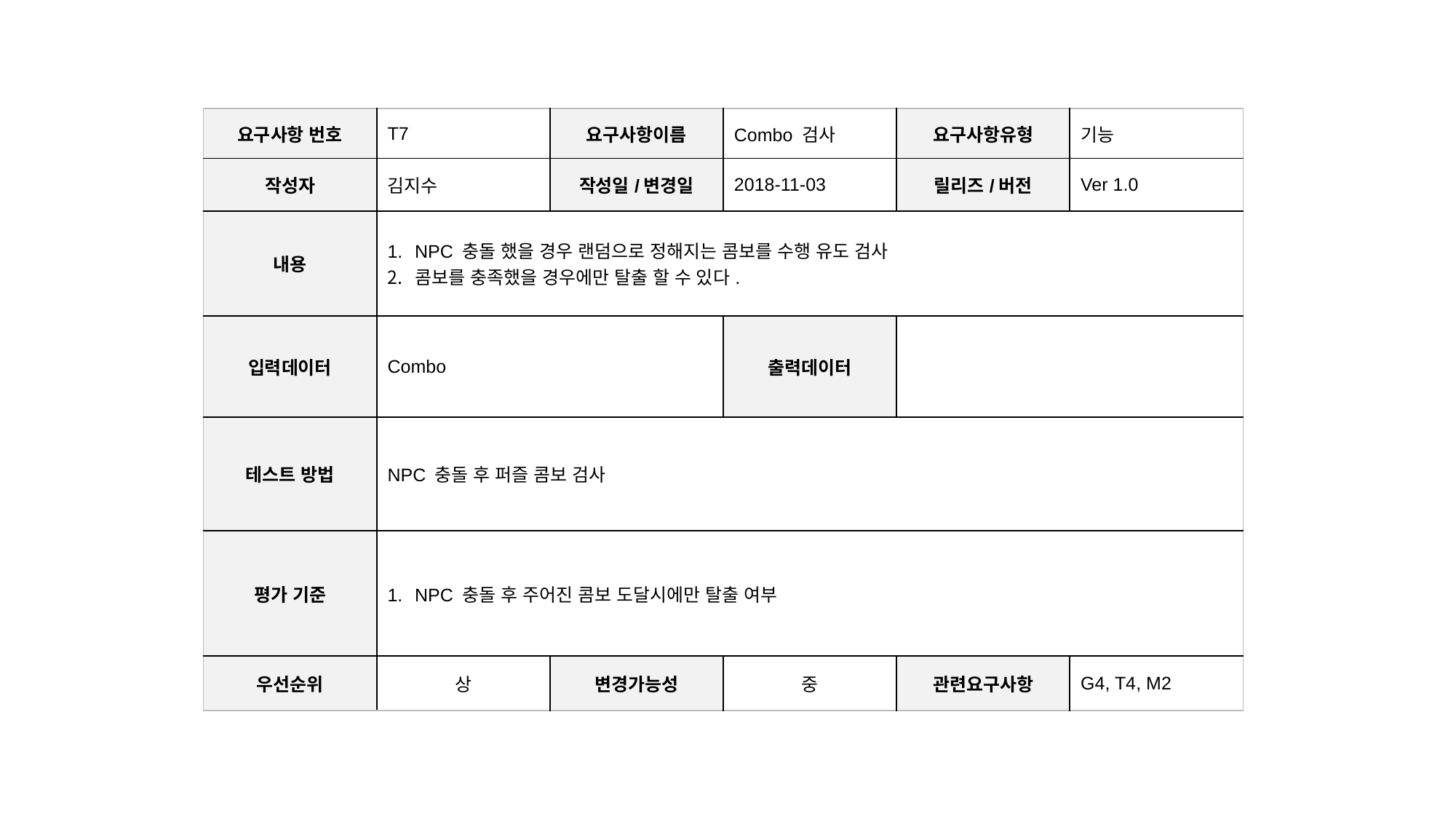

| 요구사항 번호 | T7 | 요구사항이름 | Combo 검사 | 요구사항유형 | 기능 |
| --- | --- | --- | --- | --- | --- |
| 작성자 | 김지수 | 작성일/변경일 | 2018-11-03 | 릴리즈/버전 | Ver 1.0 |
| 내용 | NPC 충돌 했을 경우 랜덤으로 정해지는 콤보를 수행 유도 검사 콤보를 충족했을 경우에만 탈출 할 수 있다. |  |  |  |  |
| 입력데이터 | Combo |  | 출력데이터 |  |  |
| 테스트 방법 | NPC 충돌 후 퍼즐 콤보 검사 |  |  |  |  |
| 평가 기준 | NPC 충돌 후 주어진 콤보 도달시에만 탈출 여부 |  |  |  |  |
| 우선순위 | 상 | 변경가능성 | 중 | 관련요구사항 | G4, T4, M2 |